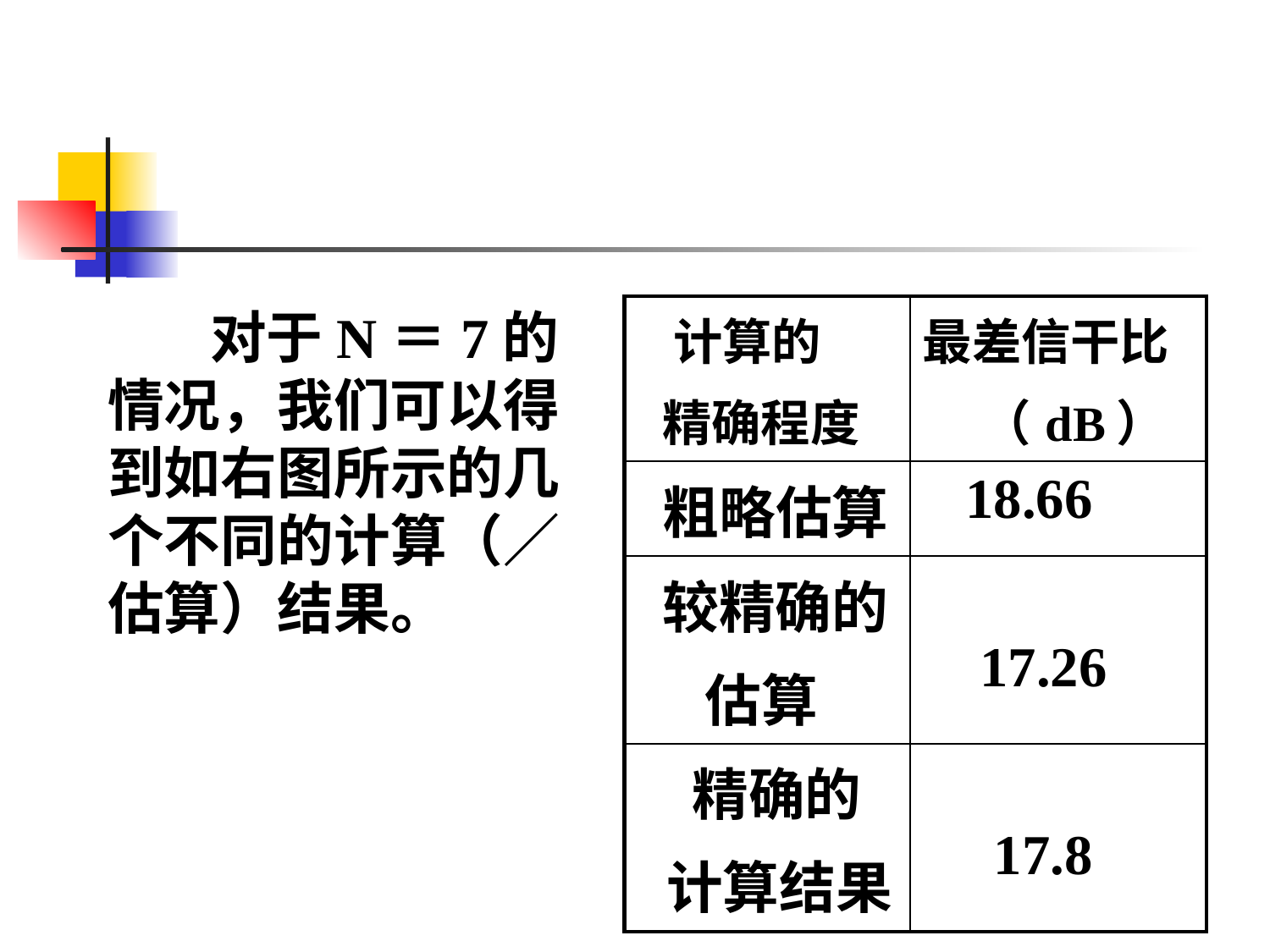

对于N＝7的情况，我们可以得到如右图所示的几个不同的计算（／估算）结果。
| 计算的 精确程度 | 最差信干比 （dB） |
| --- | --- |
| 粗略估算 | 18.66 |
| 较精确的 估算 | 17.26 |
| 精确的 计算结果 | 17.8 |